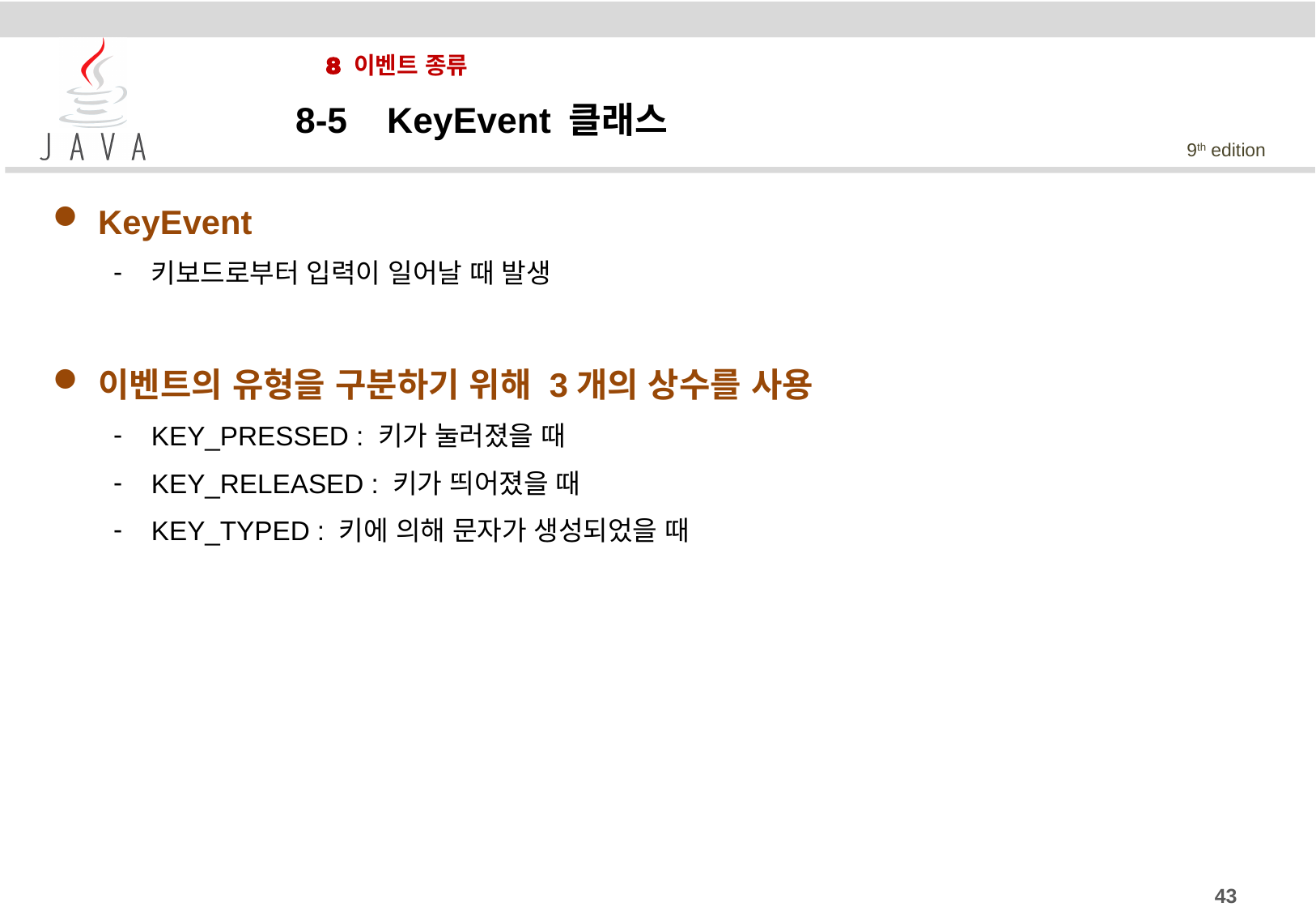

# 8 이벤트 종류
8-5    KeyEvent 클래스
KeyEvent
키보드로부터 입력이 일어날 때 발생

이벤트의 유형을 구분하기 위해 3개의 상수를 사용
KEY_PRESSED : 키가 눌러졌을 때
KEY_RELEASED : 키가 띄어졌을 때
KEY_TYPED : 키에 의해 문자가 생성되었을 때
43